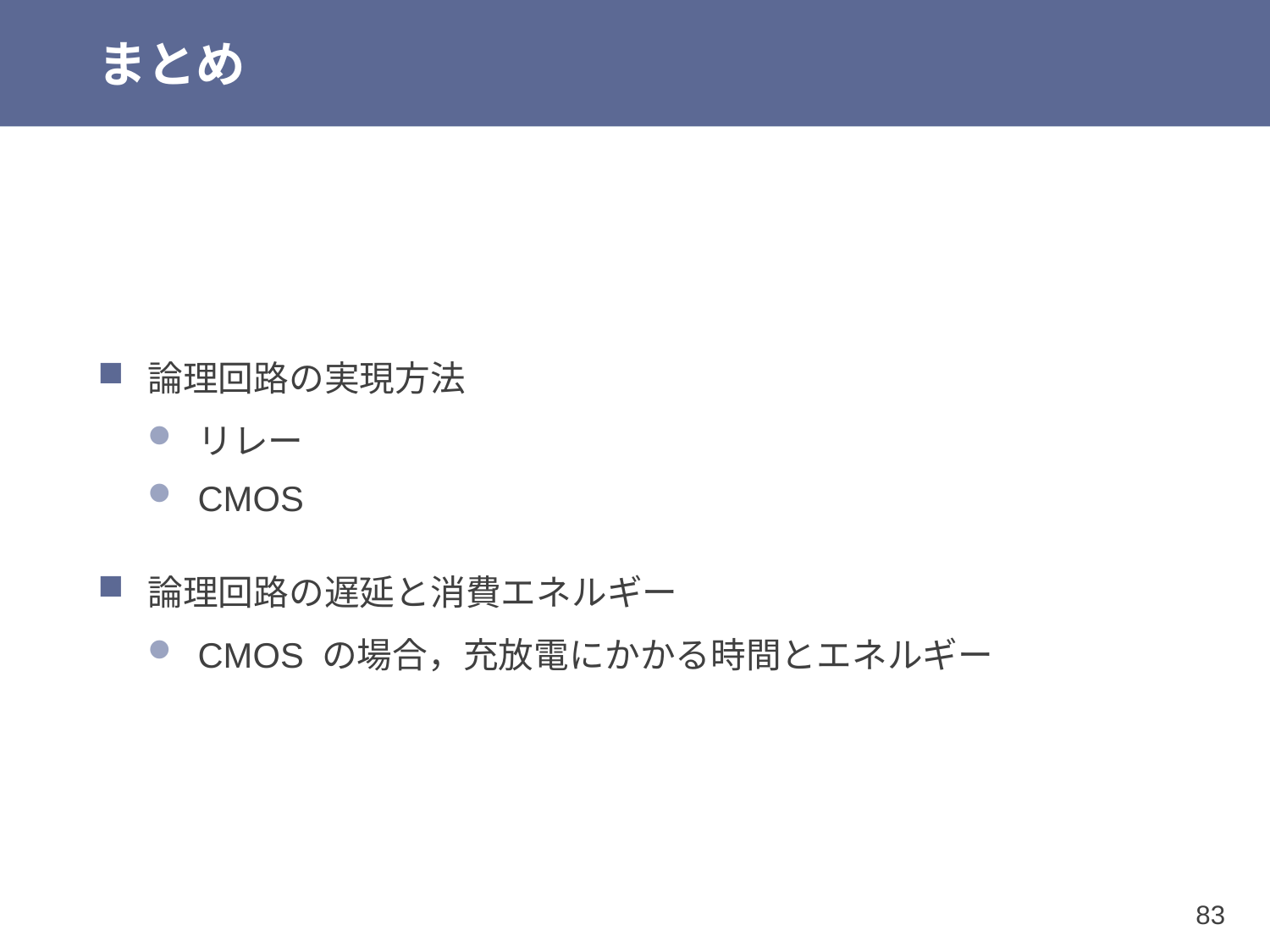

# まとめ
論理回路の実現方法
リレー
CMOS
論理回路の遅延と消費エネルギー
CMOS の場合，充放電にかかる時間とエネルギー